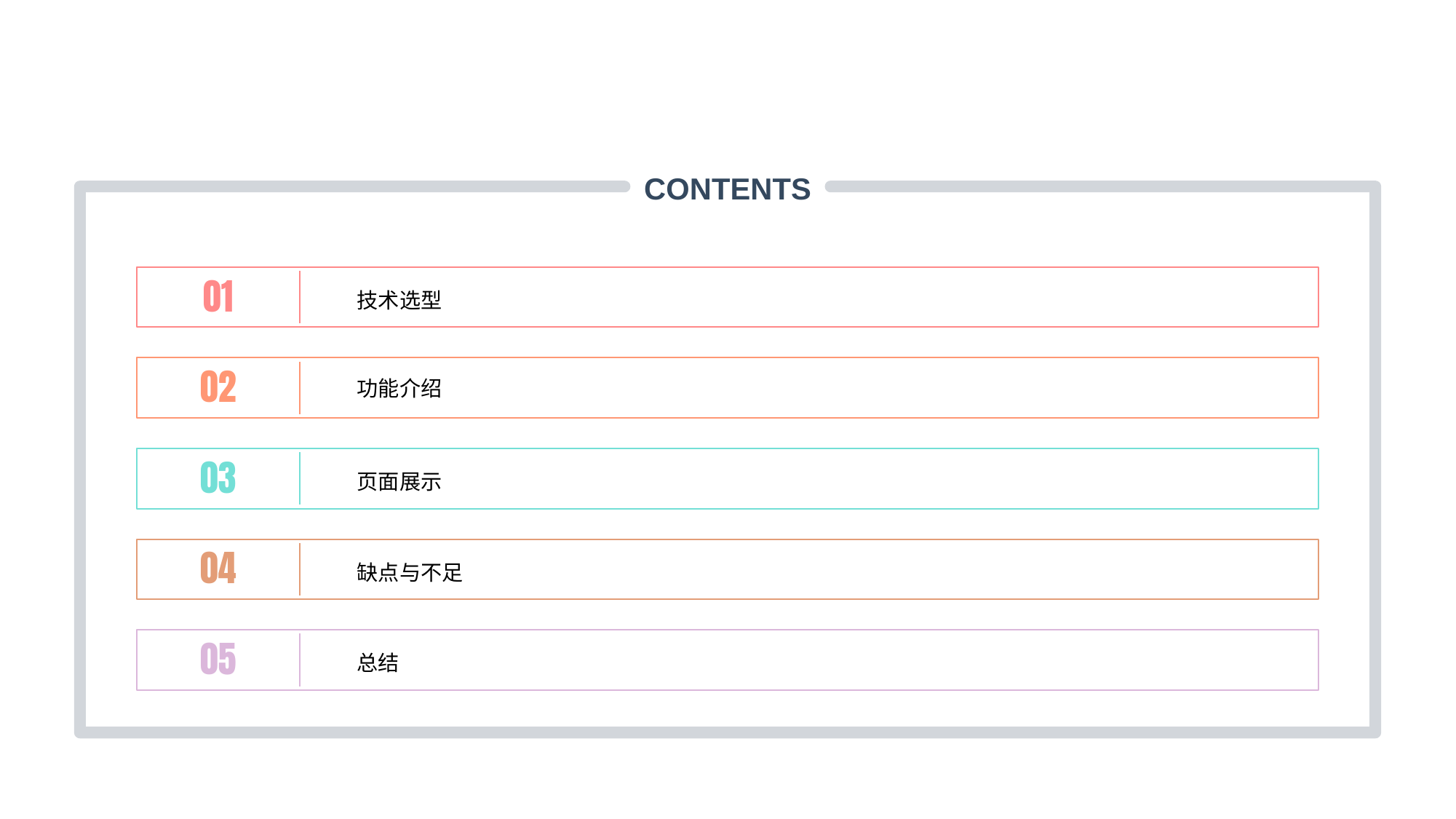

CONTENTS

01
技术选型

02
功能介绍
03
页面展示

04
缺点与不足

05
总结